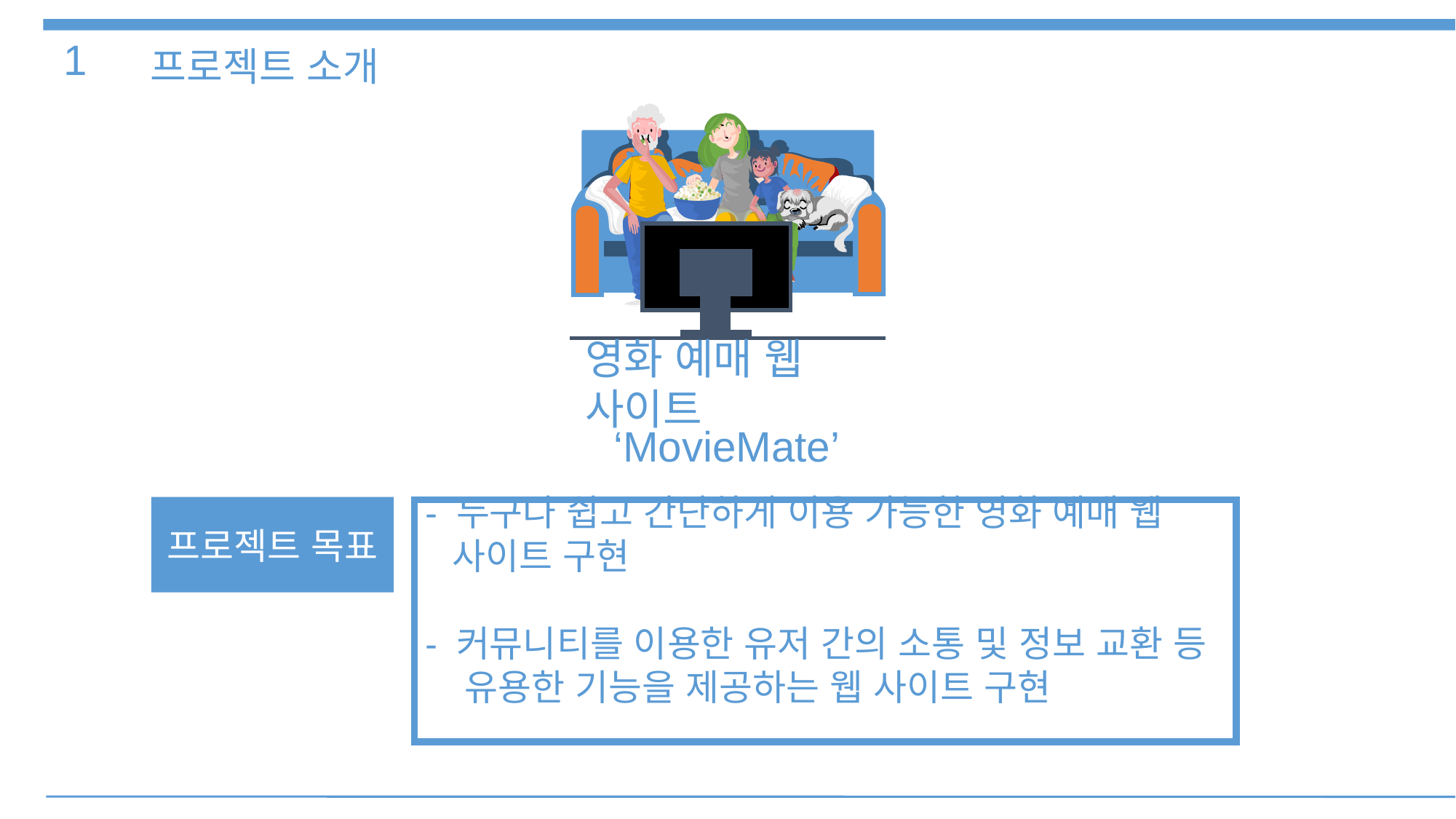

프로젝트 소개
1

영화 예매 웹 사이트
‘MovieMate’
프로젝트 목표
- 누구나 쉽고 간단하게 이용 가능한 영화 예매 웹 사이트 구현

- 커뮤니티를 이용한 유저 간의 소통 및 정보 교환 등
   유용한 기능을 제공하는 웹 사이트 구현